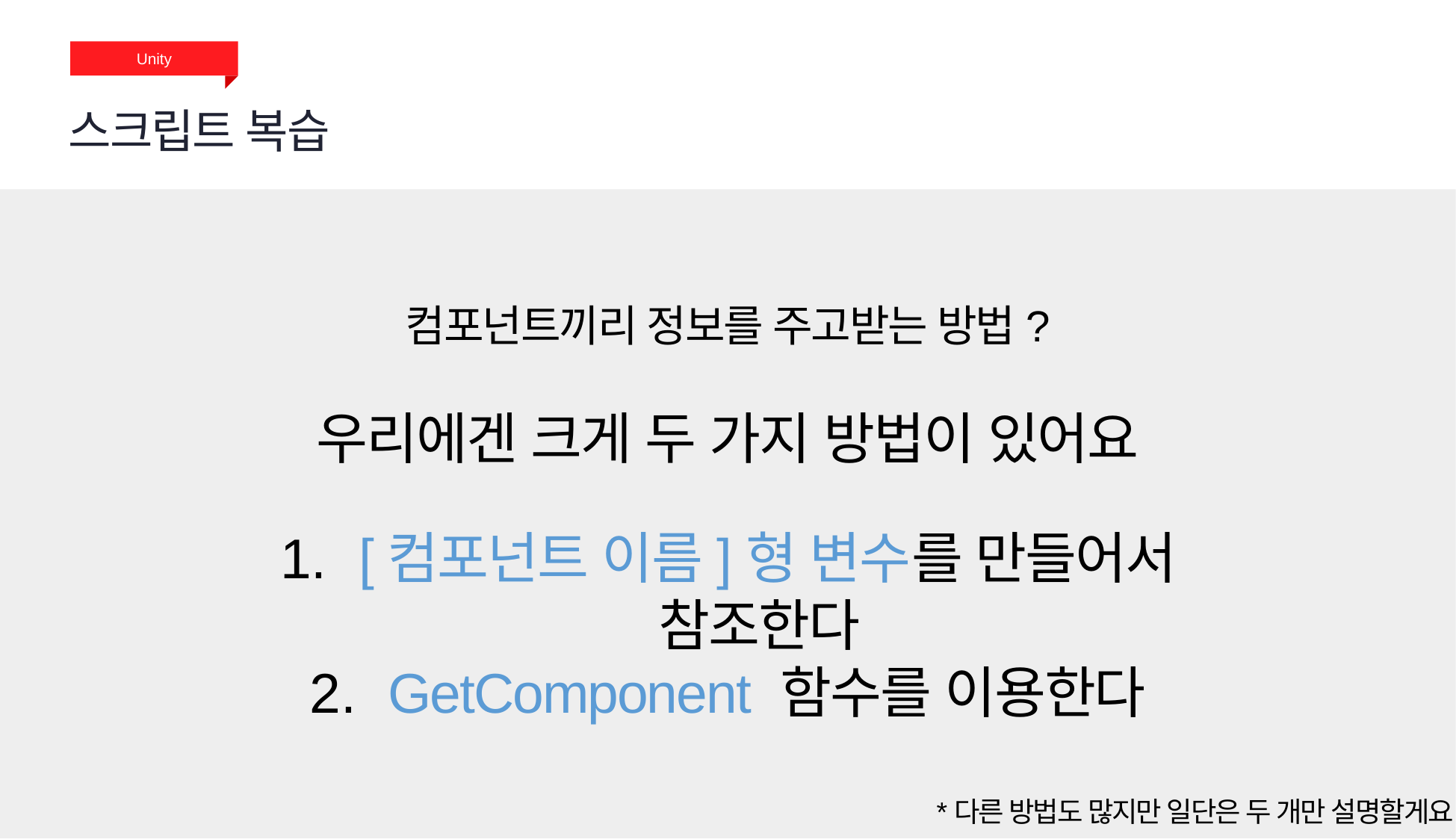

Unity

스크립트 복습
컴포넌트끼리 정보를 주고받는 방법?

우리에겐 크게 두 가지 방법이 있어요

 [컴포넌트 이름]형 변수를 만들어서 참조한다
 GetComponent 함수를 이용한다
*다른 방법도 많지만 일단은 두 개만 설명할게요